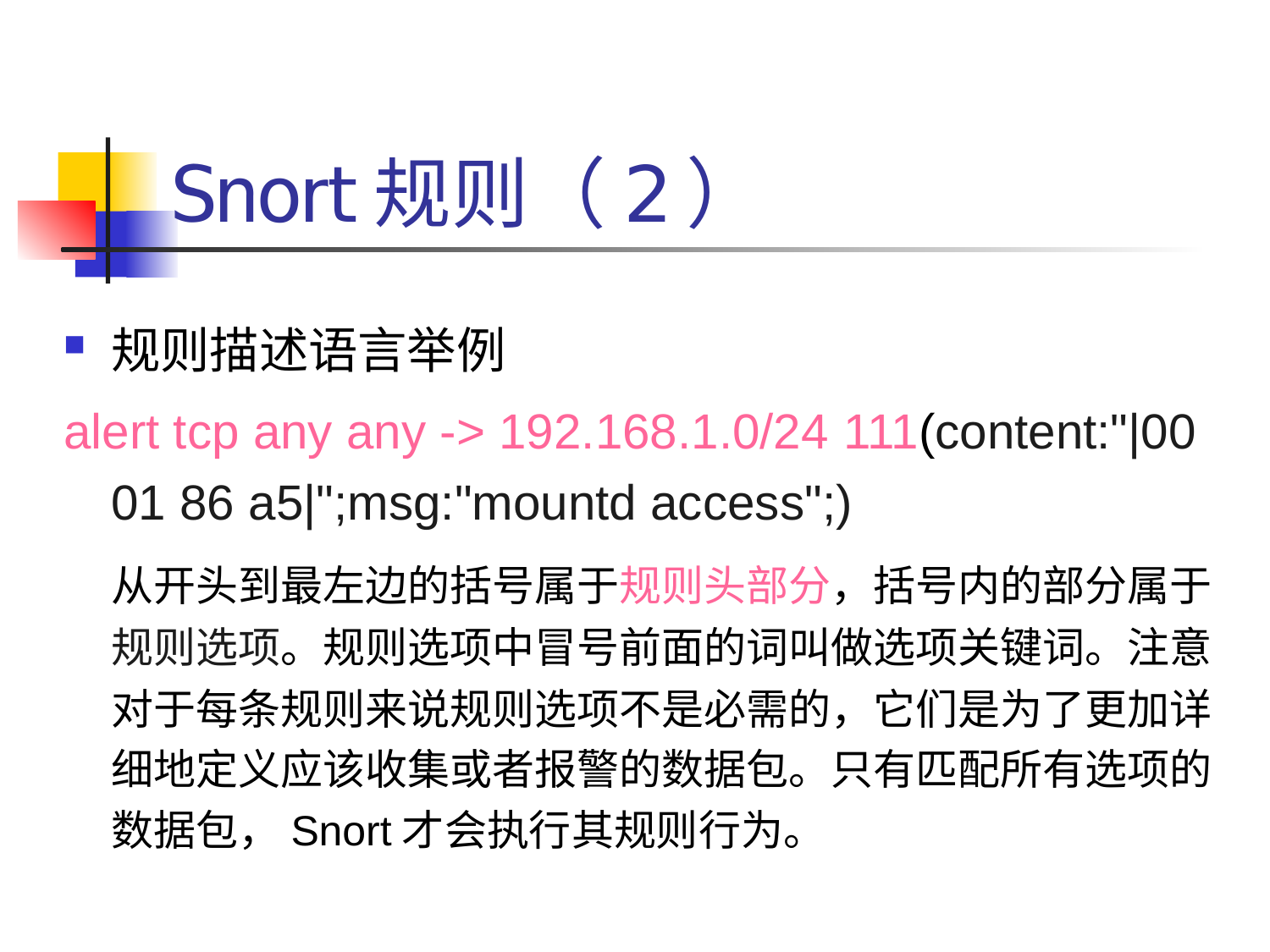

# Snort规则（2）
规则描述语言举例
alert tcp any any -> 192.168.1.0/24 111(content:"|00 01 86 a5|";msg:"mountd access";)
	从开头到最左边的括号属于规则头部分，括号内的部分属于规则选项。规则选项中冒号前面的词叫做选项关键词。注意对于每条规则来说规则选项不是必需的，它们是为了更加详细地定义应该收集或者报警的数据包。只有匹配所有选项的数据包，Snort才会执行其规则行为。